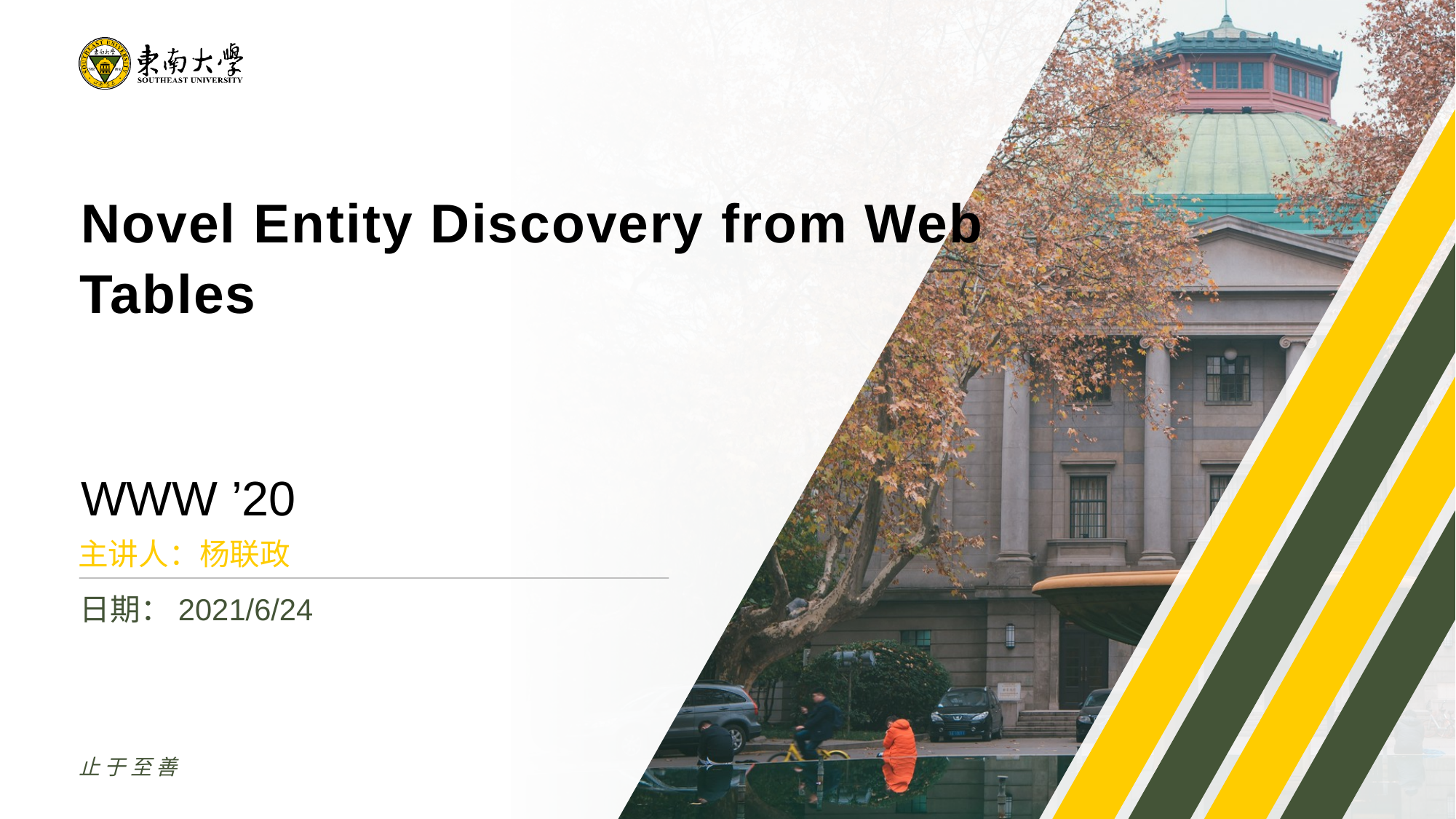

﻿Novel Entity Discovery from Web Tables
WWW ’20
主讲人：杨联政
日期：2021/6/24
止于至善